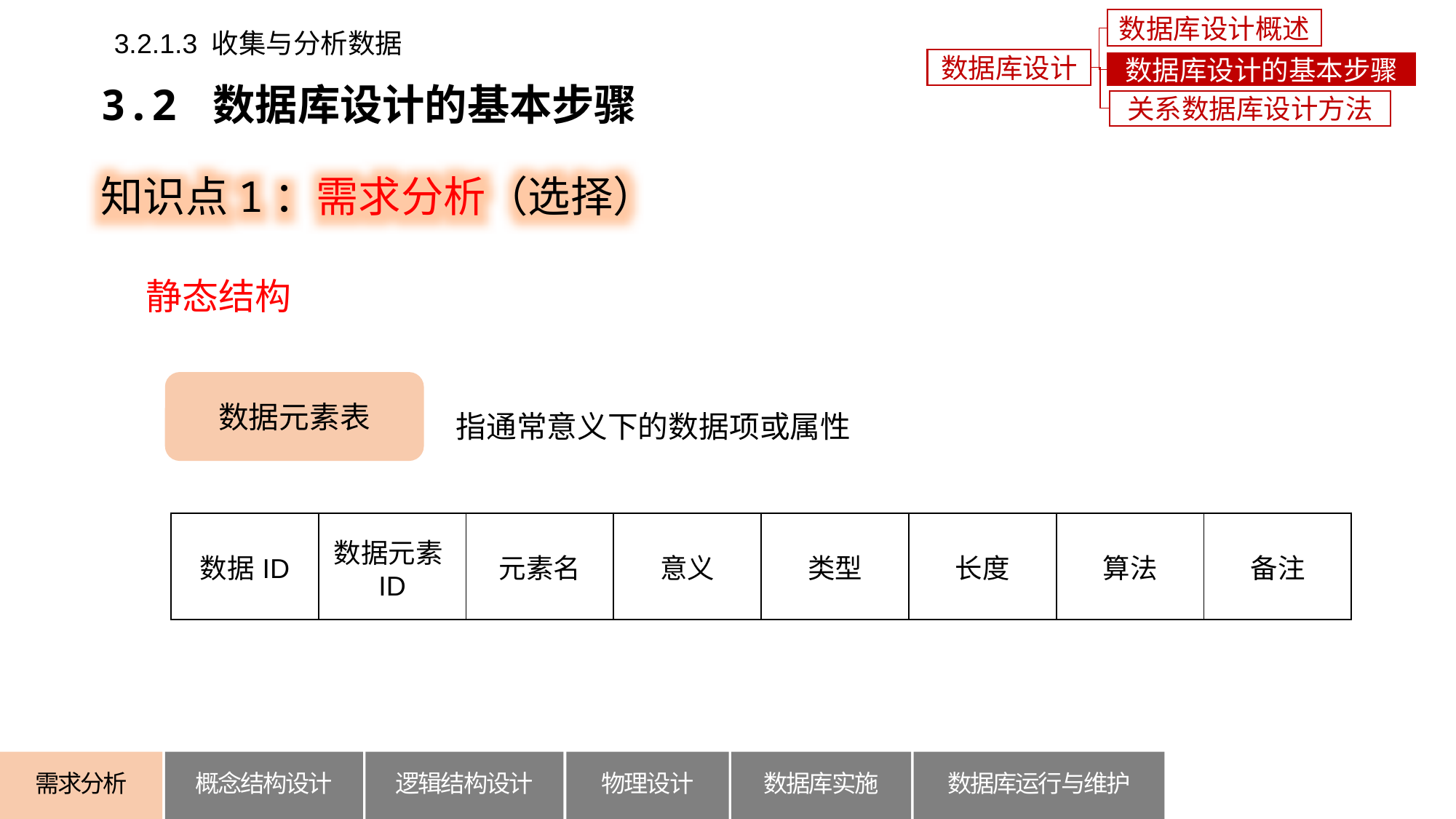

数据库设计概述
3.2.1.3 收集与分析数据
数据库设计
数据库设计的基本步骤
3.2 数据库设计的基本步骤
关系数据库设计方法
知识点1：需求分析（选择）
静态结构
数据元素表
指通常意义下的数据项或属性
| 数据ID | 数据元素ID | 元素名 | 意义 | 类型 | 长度 | 算法 | 备注 |
| --- | --- | --- | --- | --- | --- | --- | --- |
概念结构设计
逻辑结构设计
数据库运行与维护
需求分析
物理设计
数据库实施